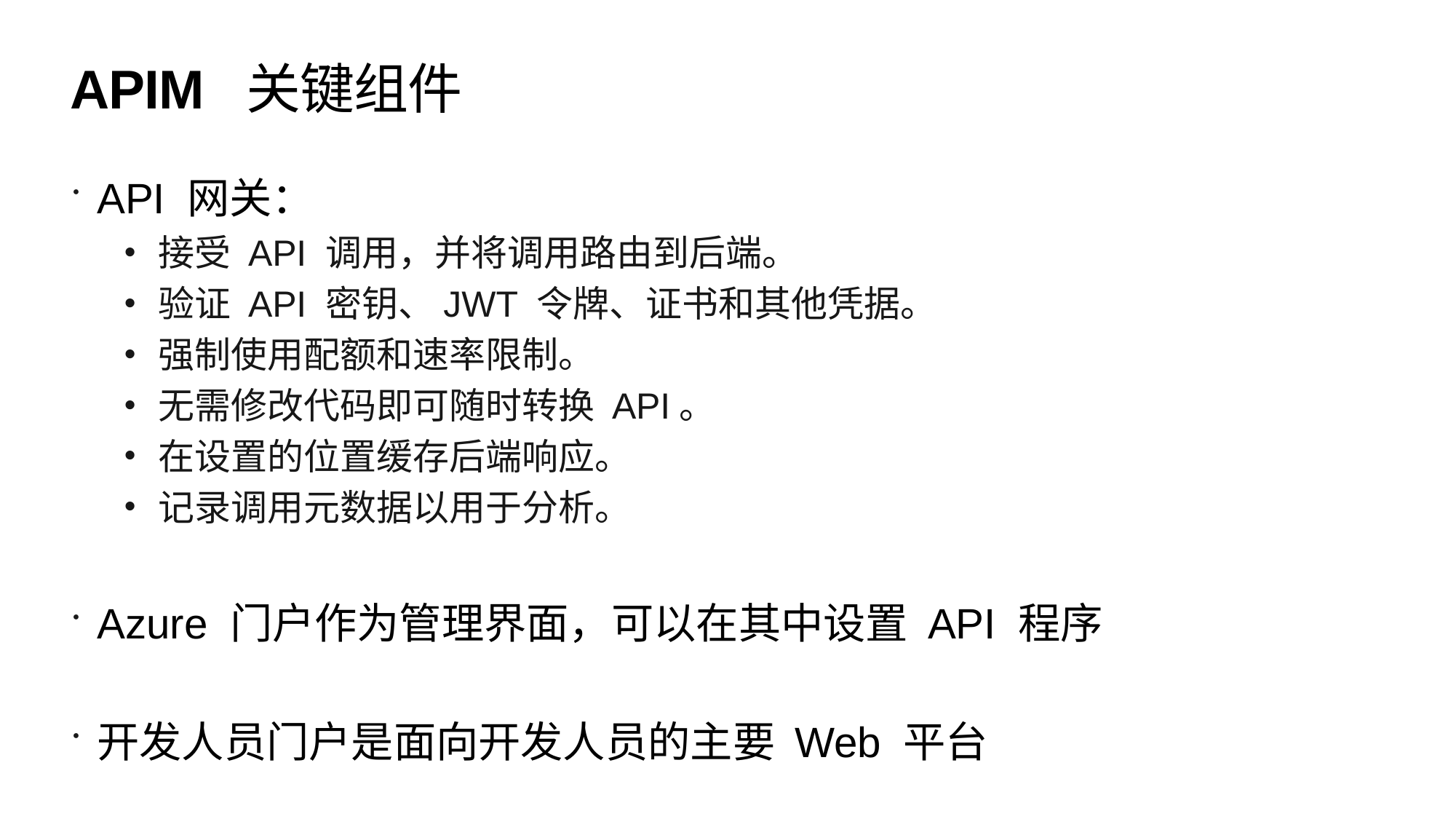

# APIM  关键组件
API 网关：
接受 API 调用，并将调用路由到后端。
验证 API 密钥、JWT 令牌、证书和其他凭据。
强制使用配额和速率限制。
无需修改代码即可随时转换 API。
在设置的位置缓存后端响应。
记录调用元数据以用于分析。

Azure 门户作为管理界面，可以在其中设置 API 程序

开发人员门户是面向开发人员的主要 Web 平台